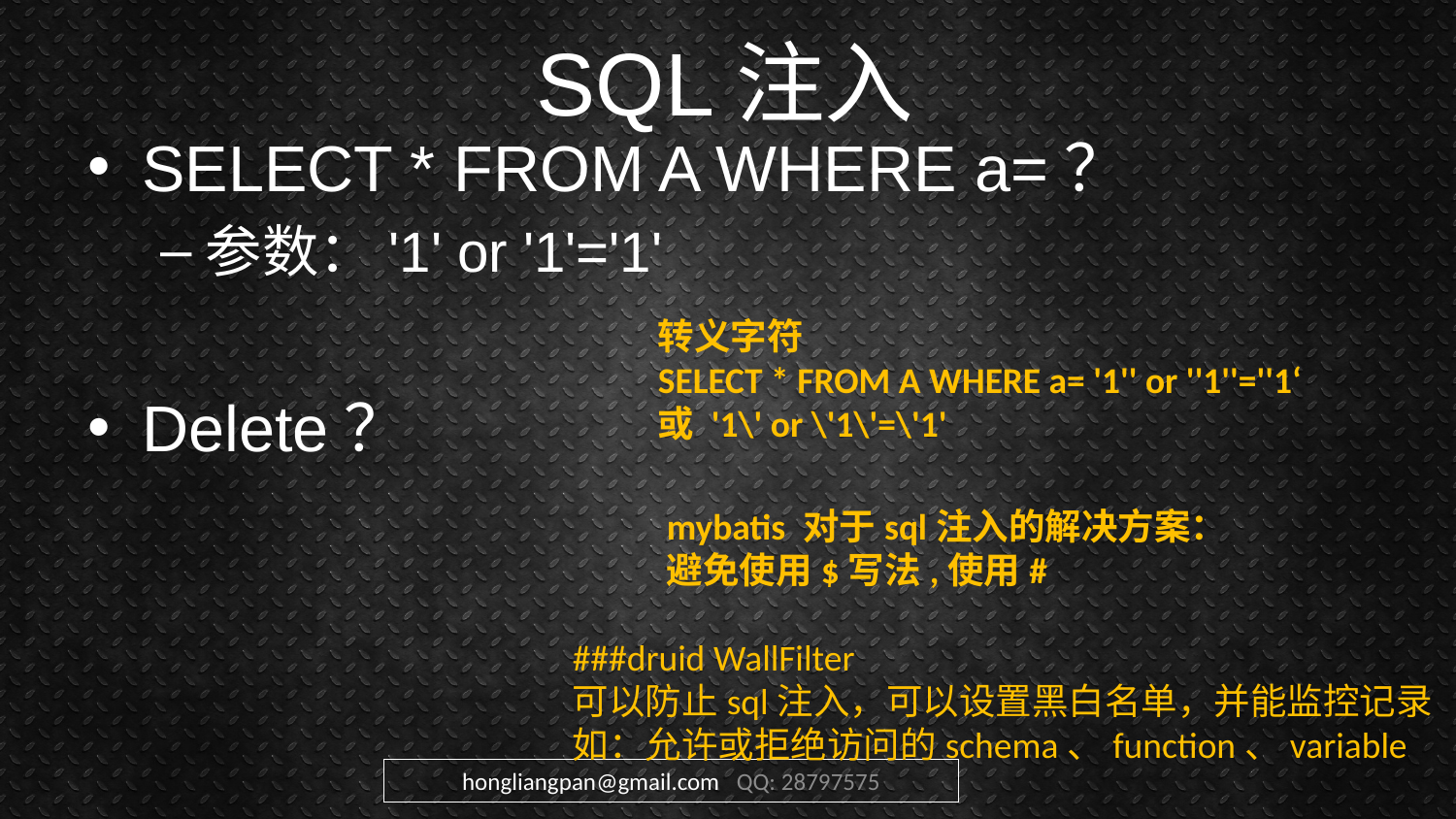

# SQL注入
SELECT * FROM A WHERE a=？
参数：'1' or '1'='1'

Delete？

转义字符
SELECT * FROM A WHERE a= '1'' or ''1''=''1‘
或 '1\' or \'1\'=\'1'
mybatis 对于sql注入的解决方案：
避免使用$写法,使用#
###druid WallFilter
可以防止sql注入，可以设置黑白名单，并能监控记录
如：允许或拒绝访问的schema、function、variable